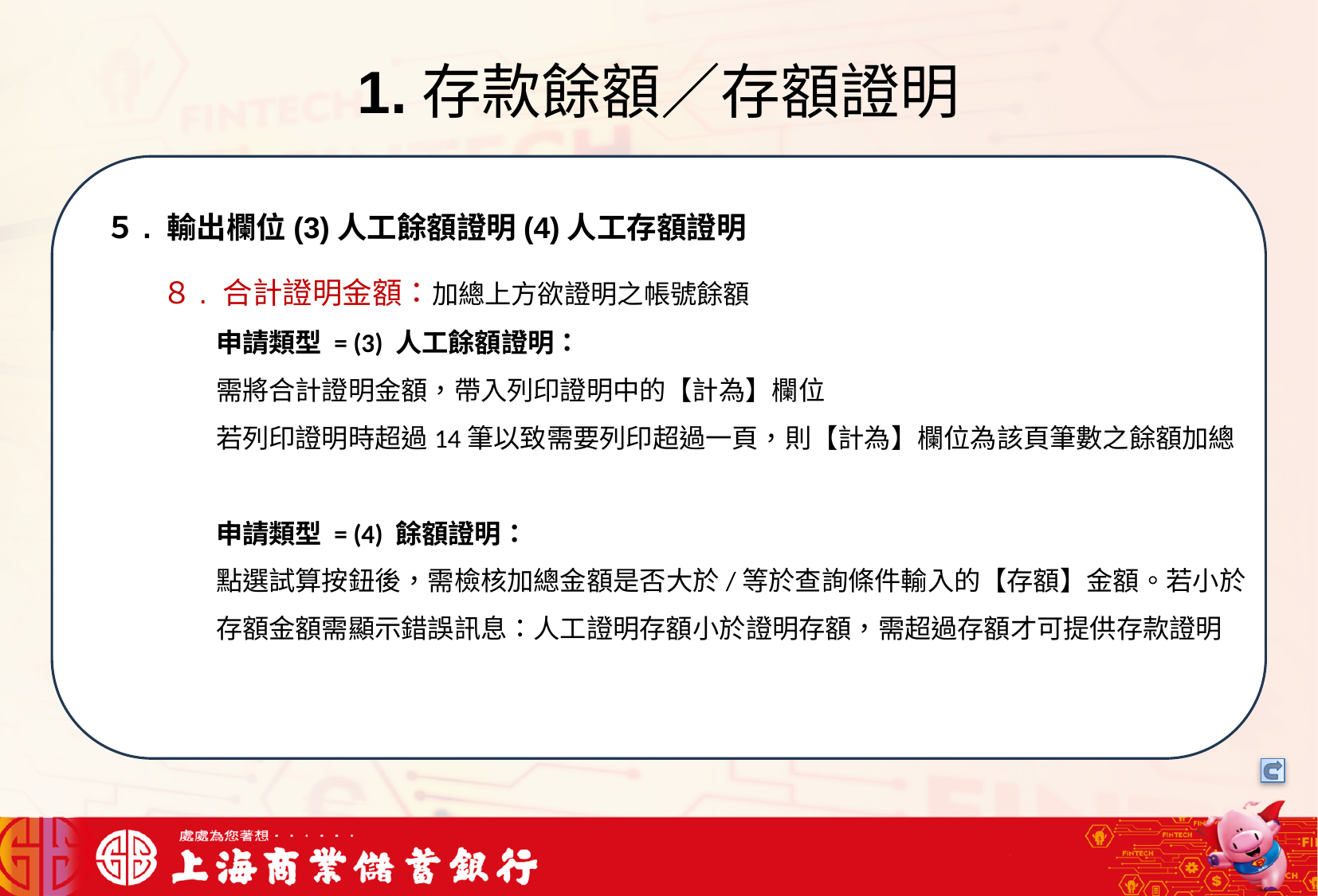

# 1.存款餘額／存額證明
我們可以將信用卡相關資料存在一個檔案中，將這些檔案中的文字進行詞向量的轉換，把文字轉成數字向量存在向量資料庫中，透過檢索器在向量資料庫搜尋與用戶問題最接近的資訊，透過生成器，生成最合適的答案回覆用戶
５. 輸出欄位(3)人工餘額證明(4)人工存額證明
８. 合計證明金額：加總上方欲證明之帳號餘額
        申請類型 = (3) 人工餘額證明：
        需將合計證明金額，帶入列印證明中的【計為】欄位
        若列印證明時超過14筆以致需要列印超過一頁，則【計為】欄位為該頁筆數之餘額加總

        申請類型 = (4) 餘額證明：
        點選試算按鈕後，需檢核加總金額是否大於/等於查詢條件輸入的【存額】金額。若小於
        存額金額需顯示錯誤訊息：人工證明存額小於證明存額，需超過存額才可提供存款證明